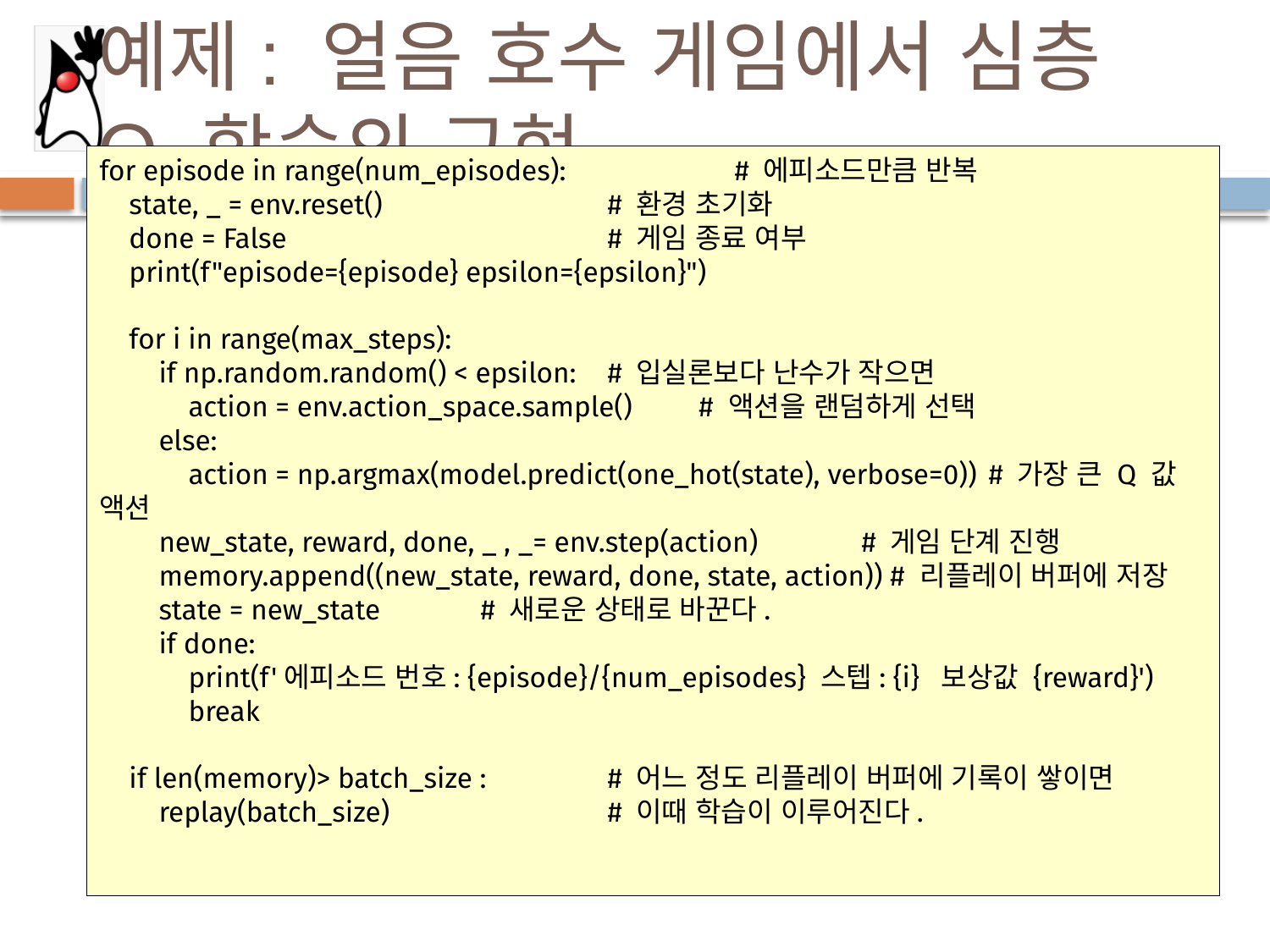

# 예제: 얼음 호수 게임에서 심층 Q-학습의 구현
for episode in range(num_episodes):		# 에피소드만큼 반복
    state, _ = env.reset()		# 환경 초기화
    done = False			# 게임 종료 여부
    print(f"episode={episode} epsilon={epsilon}")

    for i in range(max_steps):
        if np.random.random() < epsilon:	# 입실론보다 난수가 작으면
            action = env.action_space.sample()         # 액션을 랜덤하게 선택
        else:
            action = np.argmax(model.predict(one_hot(state), verbose=0))	# 가장 큰 Q 값 액션
        new_state, reward, done, _ , _= env.step(action)	# 게임 단계 진행
        memory.append((new_state, reward, done, state, action)) # 리플레이 버퍼에 저장
        state = new_state	# 새로운 상태로 바꾼다.
        if done:
            print(f'에피소드 번호: {episode}/{num_episodes} 스텝: {i}  보상값 {reward}')
            break

    if len(memory)> batch_size :	# 어느 정도 리플레이 버퍼에 기록이 쌓이면
        replay(batch_size)		# 이때 학습이 이루어진다.